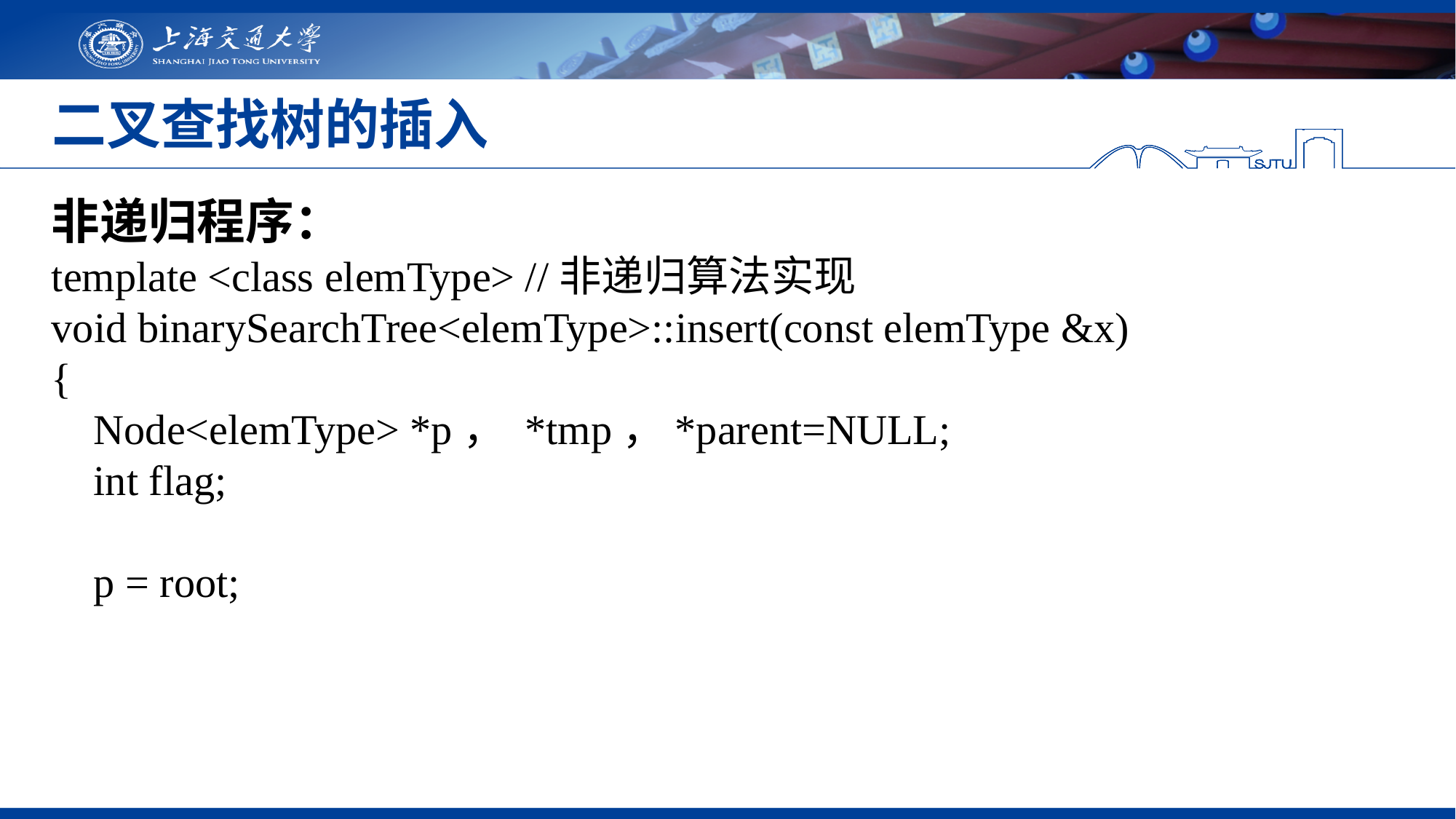

# 二叉查找树的插入
非递归程序：
template <class elemType> //非递归算法实现
void binarySearchTree<elemType>::insert(const elemType &x)
{
    Node<elemType> *p， *tmp，*parent=NULL;
    int flag;

    p = root;